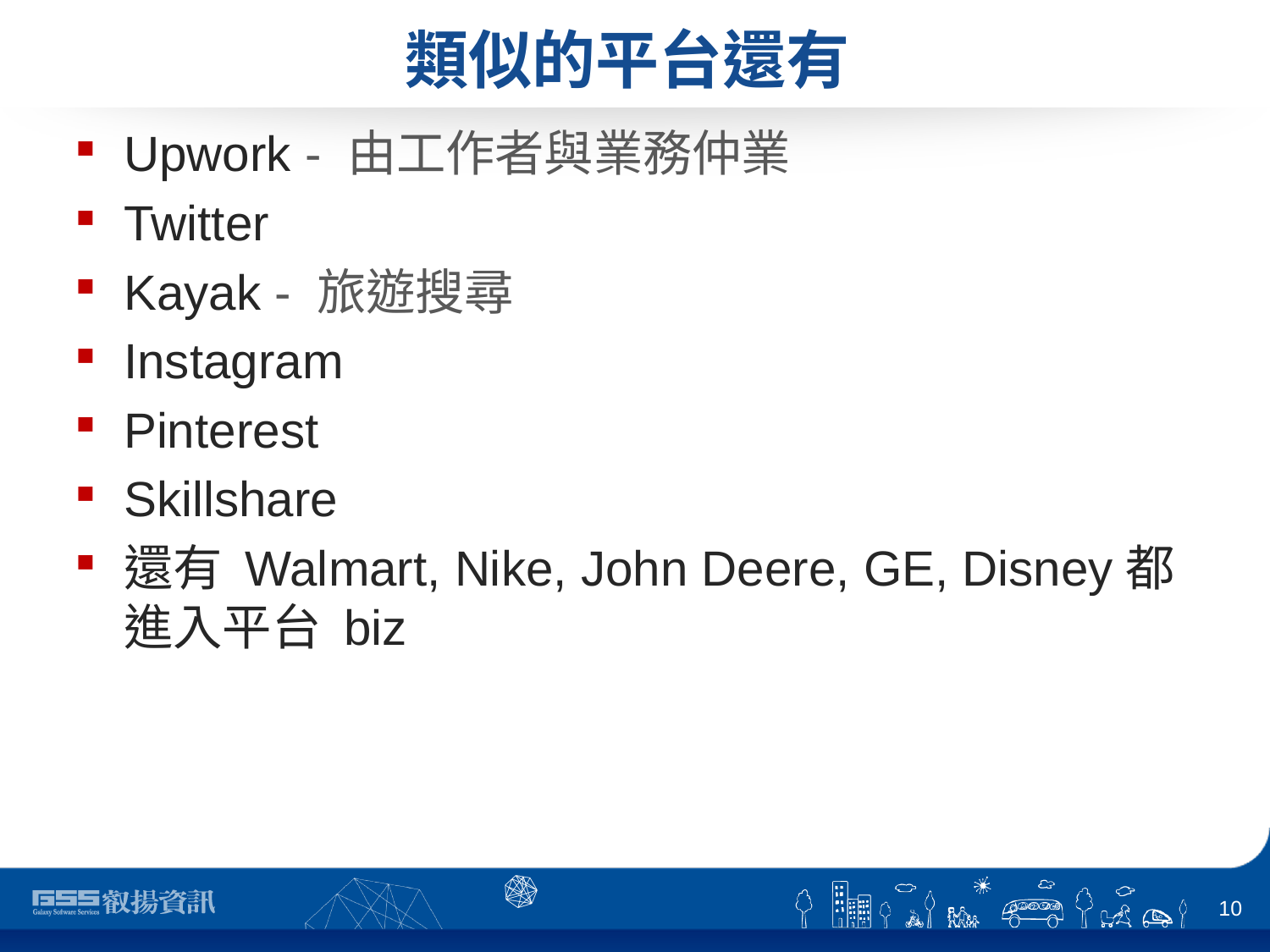

# 類似的平台還有
Upwork - 由工作者與業務仲業
Twitter
Kayak - 旅遊搜尋
Instagram
Pinterest
Skillshare
還有 Walmart, Nike, John Deere, GE, Disney都進入平台 biz
10